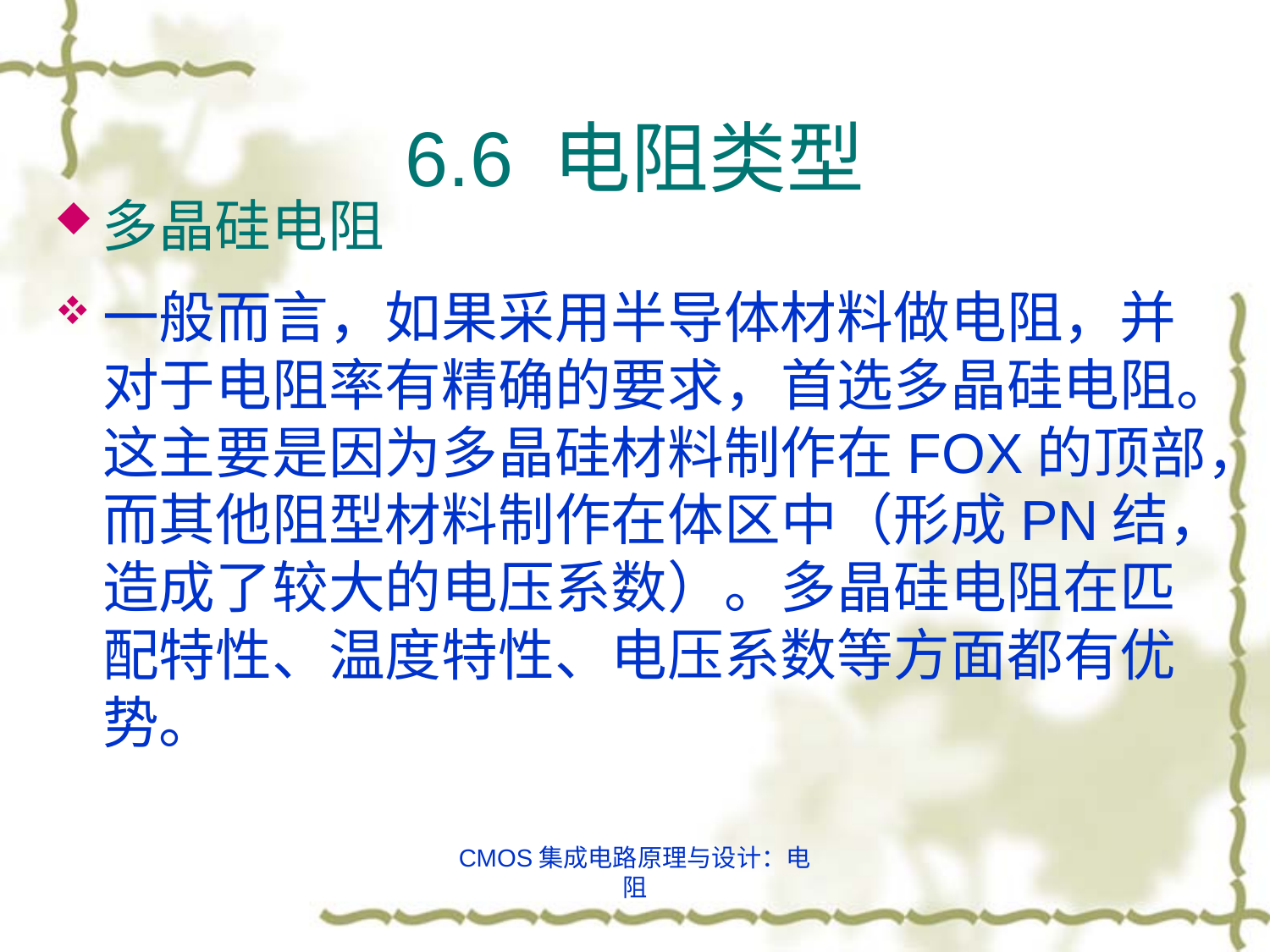

# 6.6 电阻类型
多晶硅电阻

一般而言，如果采用半导体材料做电阻，并对于电阻率有精确的要求，首选多晶硅电阻。这主要是因为多晶硅材料制作在FOX的顶部，而其他阻型材料制作在体区中（形成PN结，造成了较大的电压系数）。多晶硅电阻在匹配特性、温度特性、电压系数等方面都有优势。

CMOS集成电路原理与设计：电阻
46